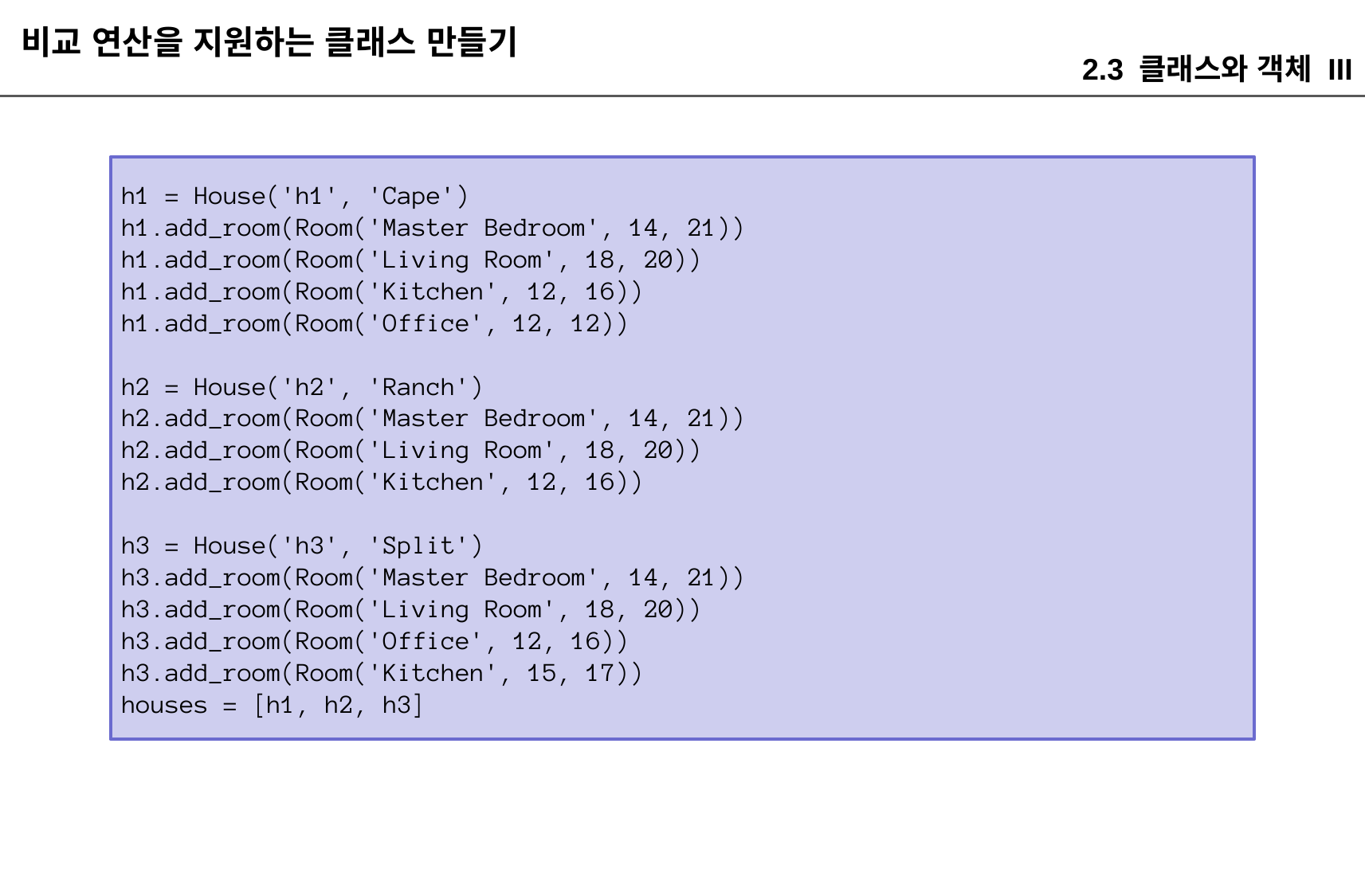

비교 연산을 지원하는 클래스 만들기
2.3 클래스와 객체 III
h1 = House('h1', 'Cape')
h1.add_room(Room('Master Bedroom', 14, 21))
h1.add_room(Room('Living Room', 18, 20))
h1.add_room(Room('Kitchen', 12, 16))
h1.add_room(Room('Office', 12, 12))

h2 = House('h2', 'Ranch')
h2.add_room(Room('Master Bedroom', 14, 21))
h2.add_room(Room('Living Room', 18, 20))
h2.add_room(Room('Kitchen', 12, 16))

h3 = House('h3', 'Split')
h3.add_room(Room('Master Bedroom', 14, 21))
h3.add_room(Room('Living Room', 18, 20))
h3.add_room(Room('Office', 12, 16))
h3.add_room(Room('Kitchen', 15, 17))
houses = [h1, h2, h3]